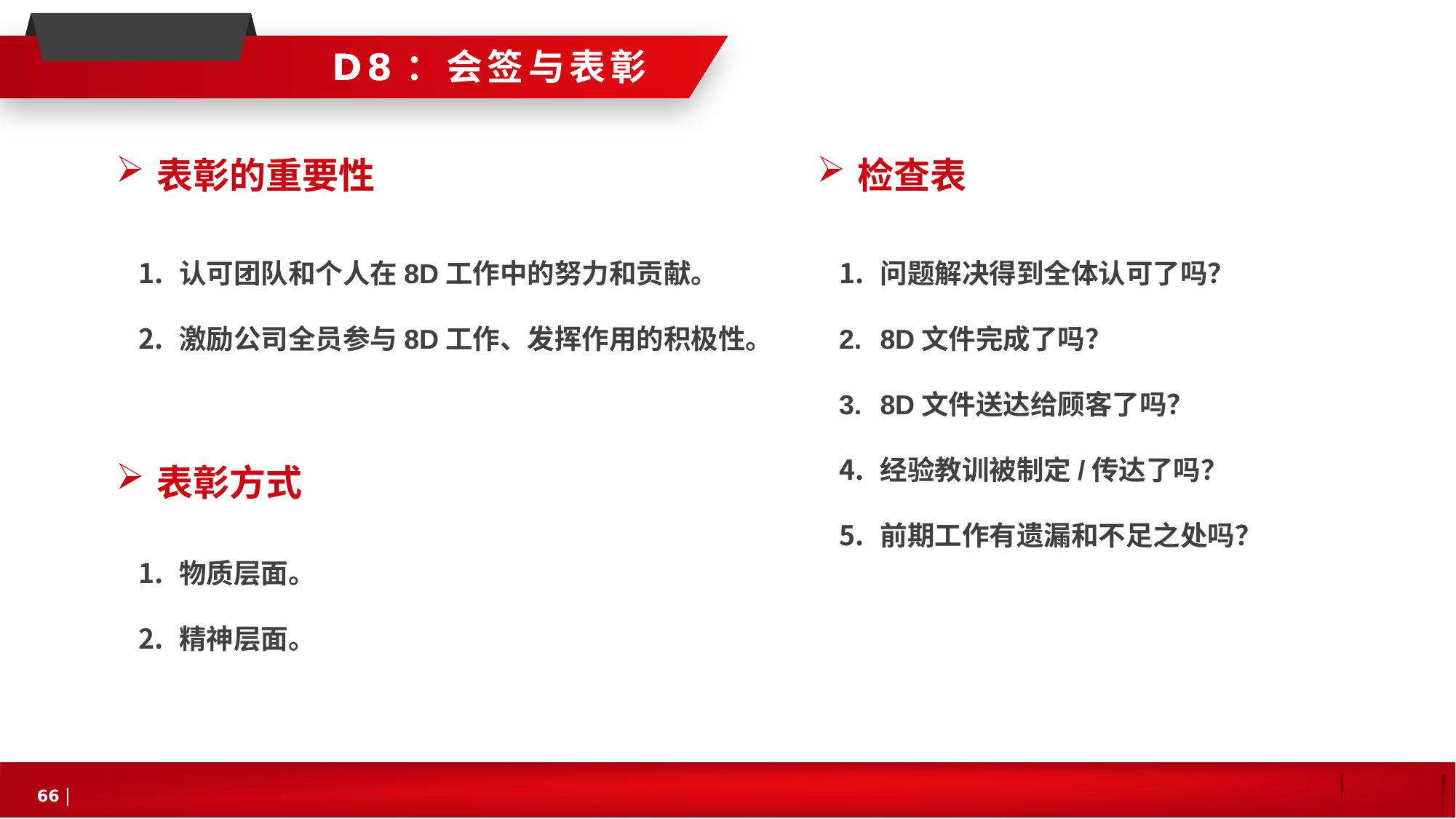

D8：会签与表彰
表彰的重要性
检查表
认可团队和个人在8D工作中的努力和贡献。
激励公司全员参与8D工作、发挥作用的积极性。
问题解决得到全体认可了吗？
8D文件完成了吗？
8D文件送达给顾客了吗？
经验教训被制定/传达了吗？
前期工作有遗漏和不足之处吗？

表彰方式
物质层面。
精神层面。